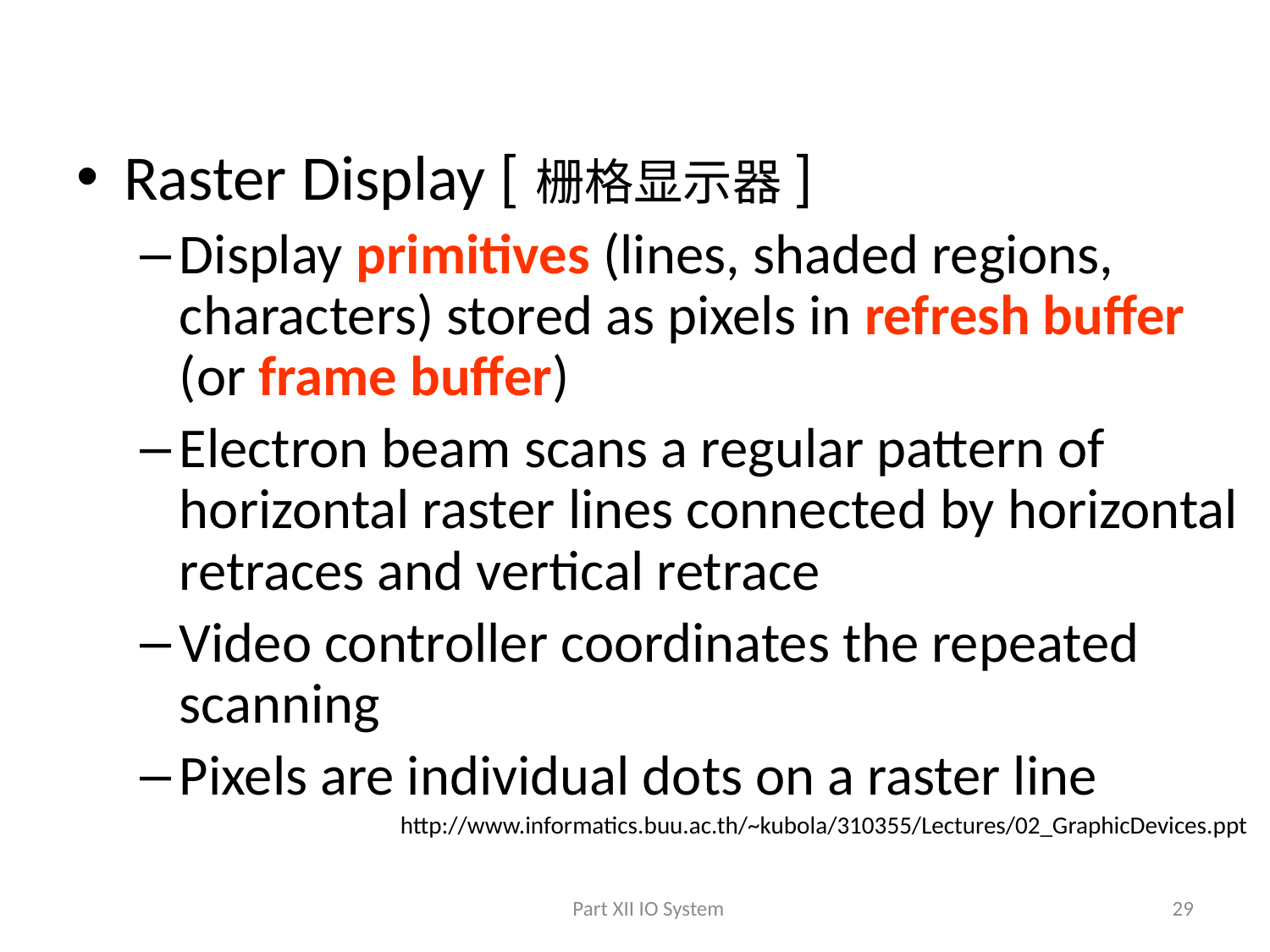

#
Raster Display [栅格显示器]
Display primitives (lines, shaded regions, characters) stored as pixels in refresh buffer (or frame buffer)
Electron beam scans a regular pattern of horizontal raster lines connected by horizontal retraces and vertical retrace
Video controller coordinates the repeated scanning
Pixels are individual dots on a raster line

http://www.informatics.buu.ac.th/~kubola/310355/Lectures/02_GraphicDevices.ppt
Part XII IO System
29